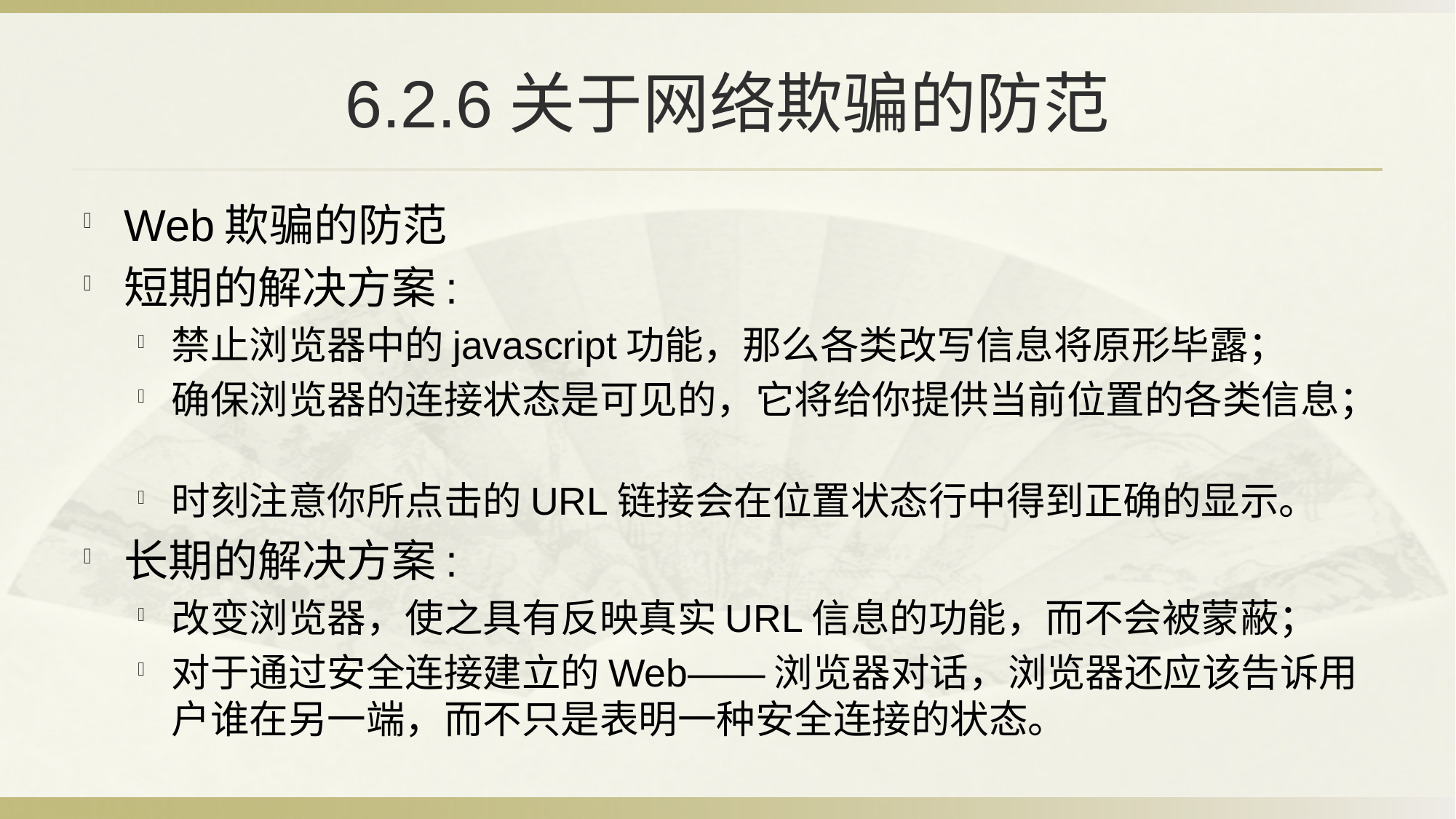

# 6.2.6关于网络欺骗的防范
Web欺骗的防范
短期的解决方案:
禁止浏览器中的javascript功能，那么各类改写信息将原形毕露；
确保浏览器的连接状态是可见的，它将给你提供当前位置的各类信息；
时刻注意你所点击的URL链接会在位置状态行中得到正确的显示。
长期的解决方案:
改变浏览器，使之具有反映真实URL信息的功能，而不会被蒙蔽；
对于通过安全连接建立的Web——浏览器对话，浏览器还应该告诉用户谁在另一端，而不只是表明一种安全连接的状态。